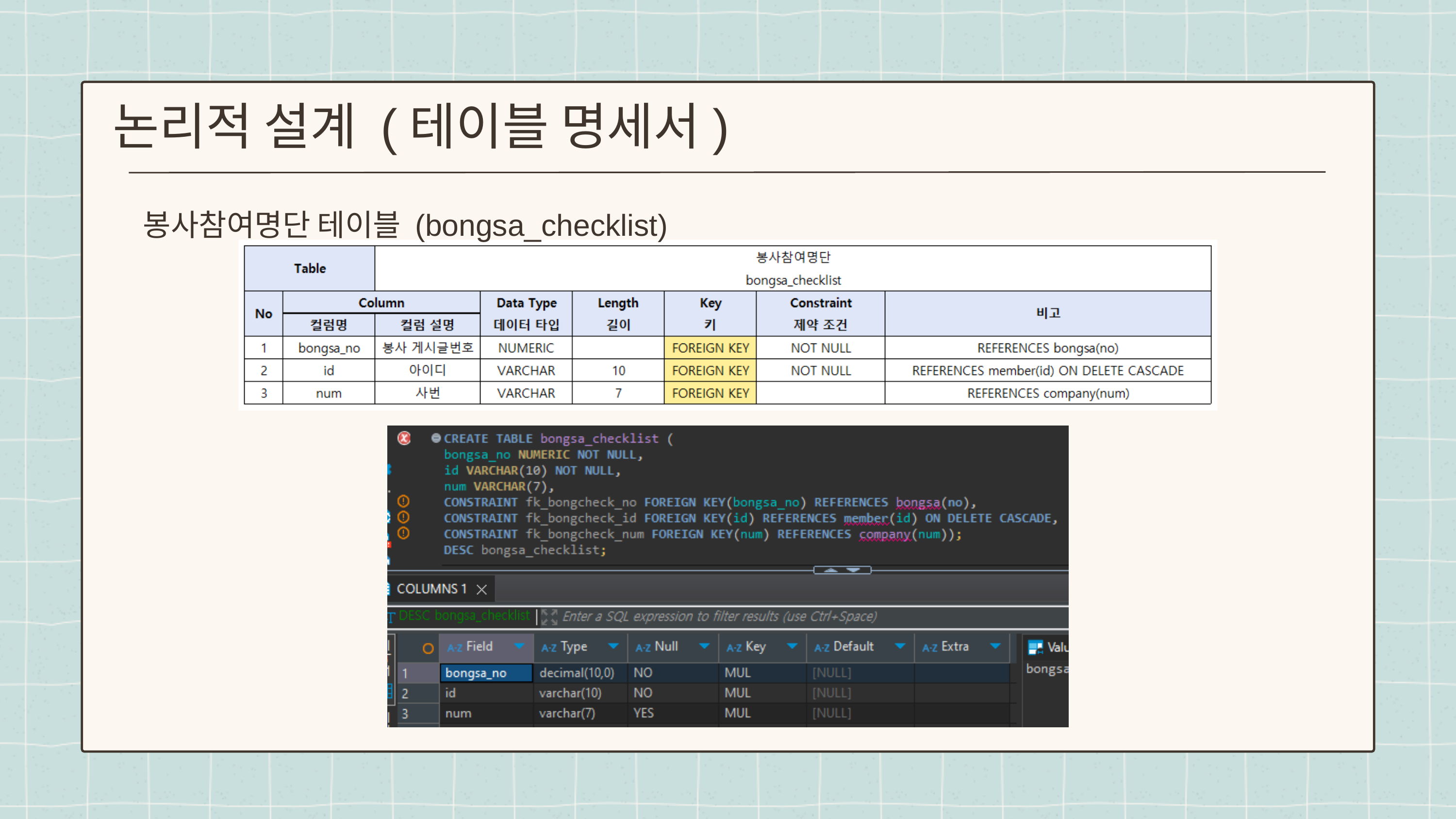

논리적 설계 (테이블 명세서)

봉사참여명단 테이블 (bongsa_checklist)